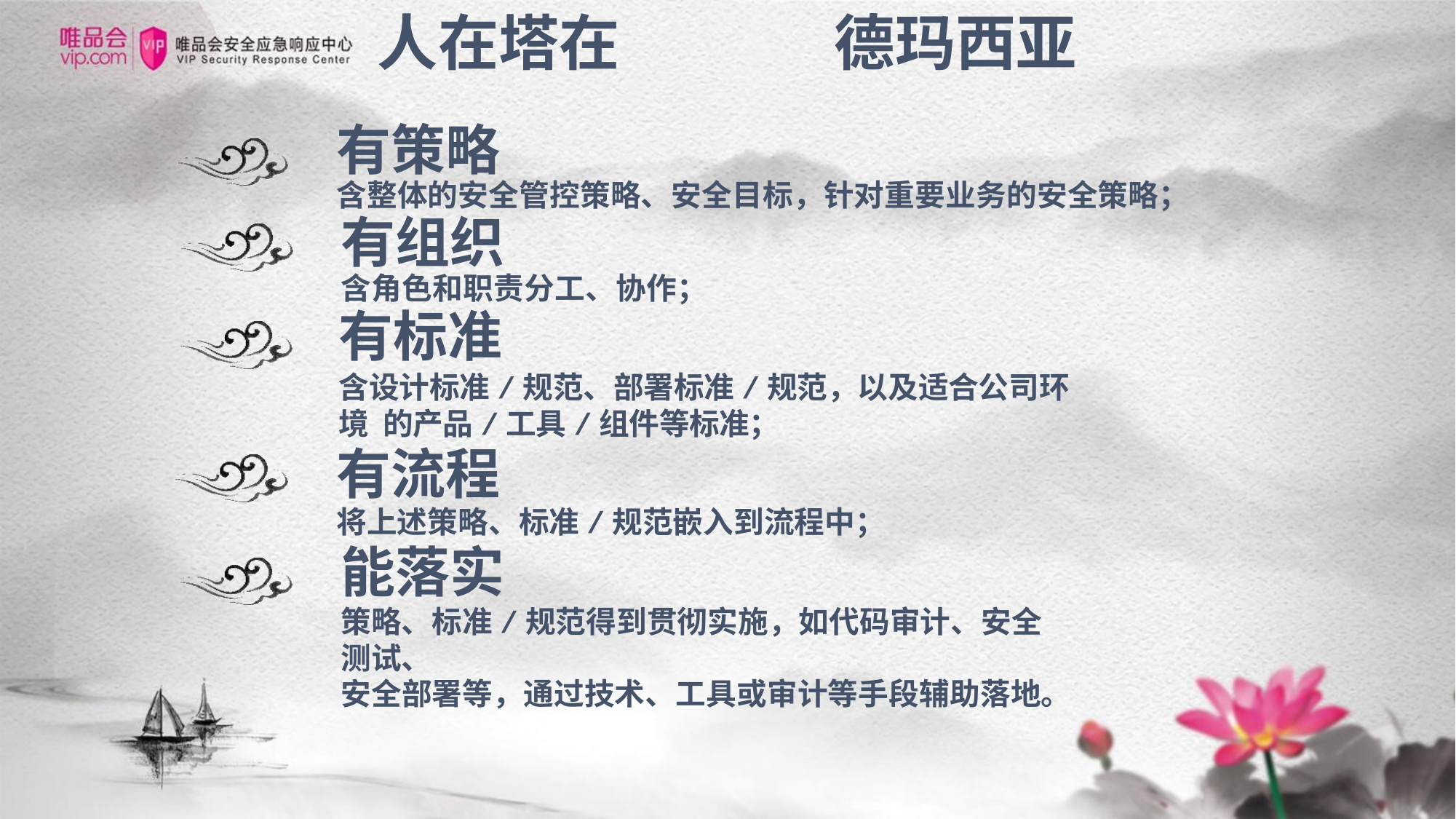

# 人在塔在	德玛西亚
有策略
含整体的安全管控策略、安全目标，针对重要业务的安全策略；
有组织
含角色和职责分工、协作；
有标准
含设计标准/规范、部署标准/规范，以及适合公司环境  的产品/工具/组件等标准；
有流程
将上述策略、标准/规范嵌入到流程中；
能落实
策略、标准/规范得到贯彻实施，如代码审计、安全测试、
安全部署等，通过技术、工具或审计等手段辅助落地。